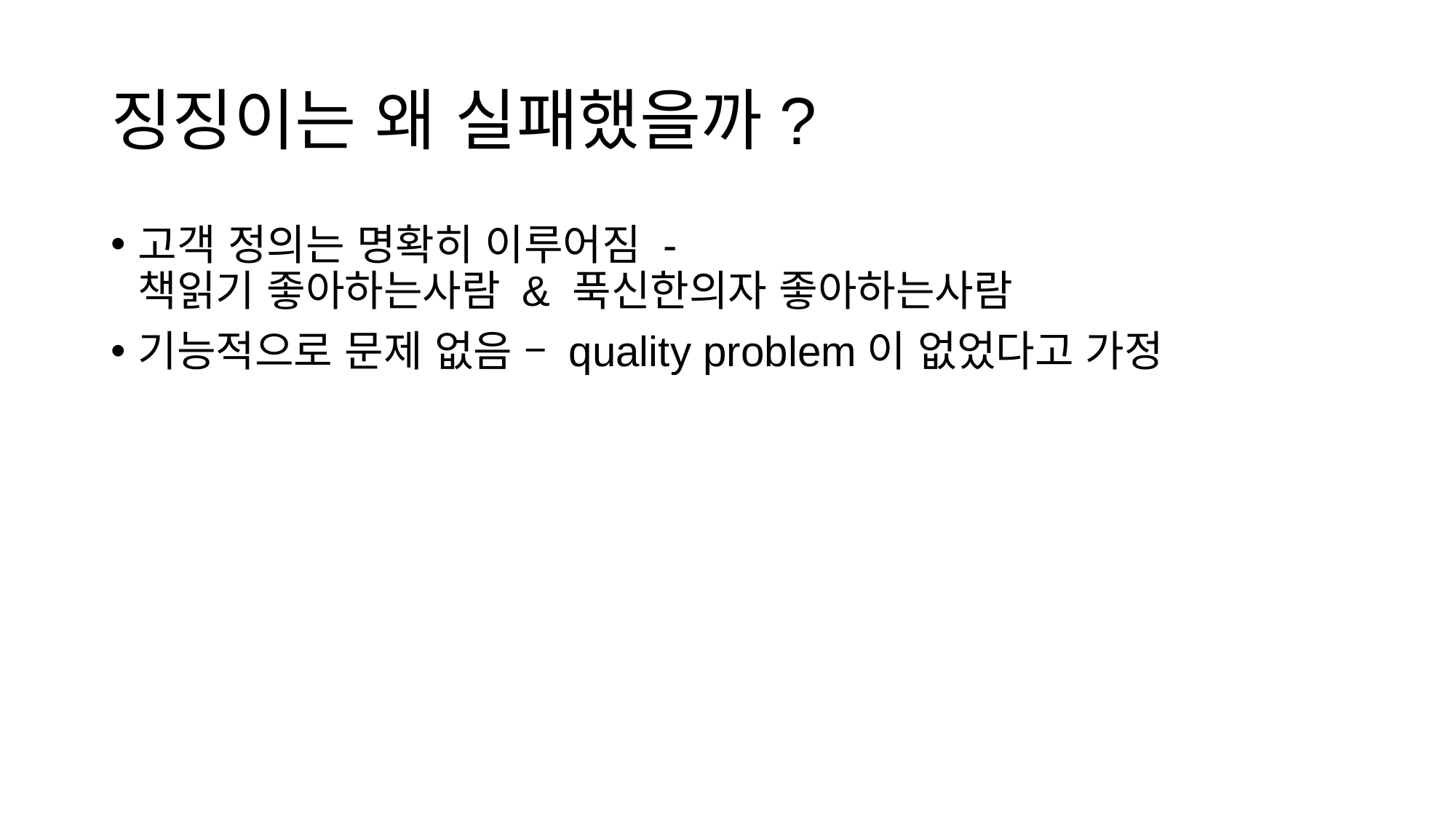

# 징징이는 왜 실패했을까?
고객 정의는 명확히 이루어짐 -
책읽기 좋아하는사람 & 푹신한의자 좋아하는사람
기능적으로 문제 없음 – quality problem이 없었다고 가정